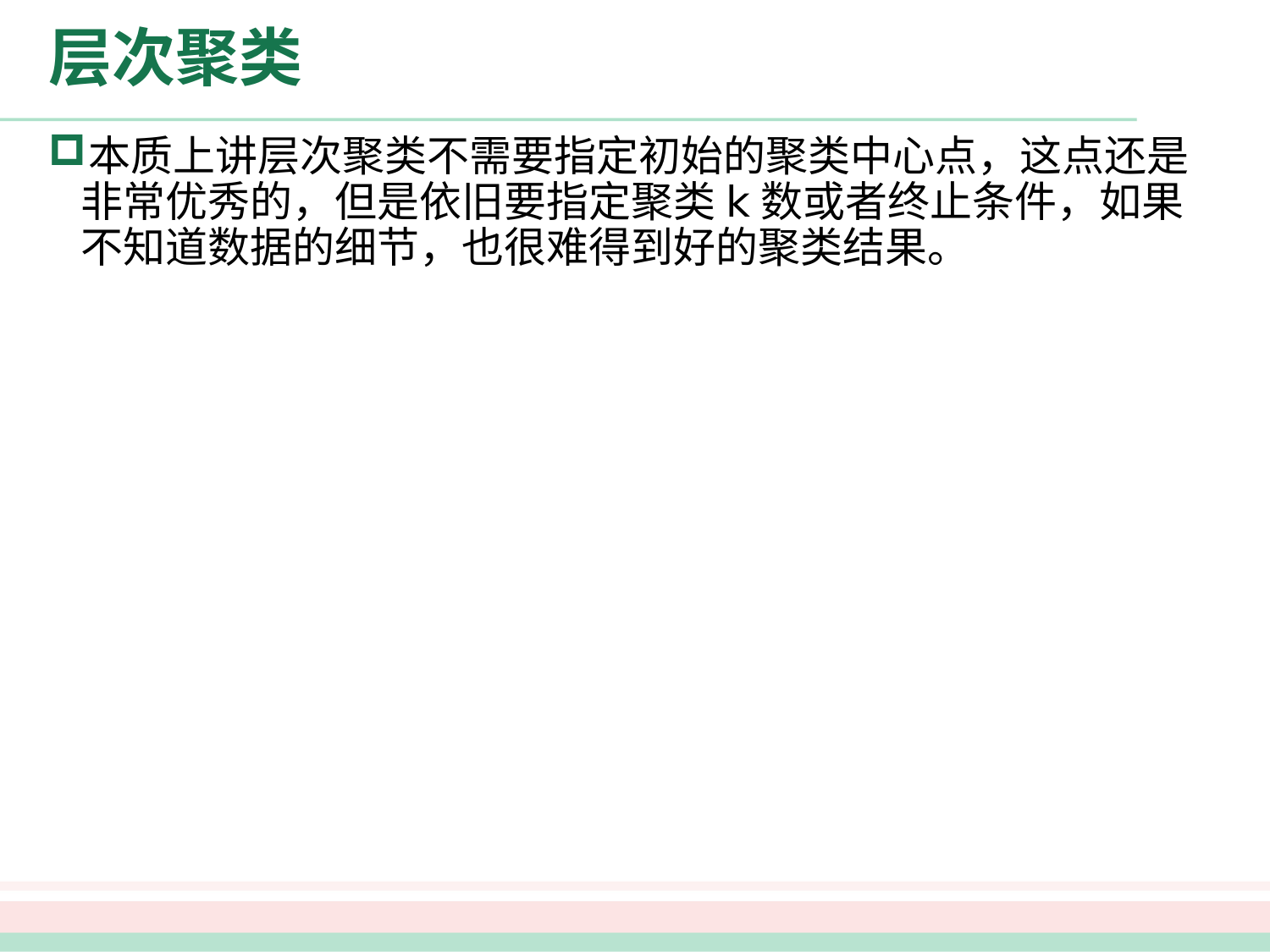

# 层次聚类
本质上讲层次聚类不需要指定初始的聚类中心点，这点还是非常优秀的，但是依旧要指定聚类k数或者终止条件，如果不知道数据的细节，也很难得到好的聚类结果。